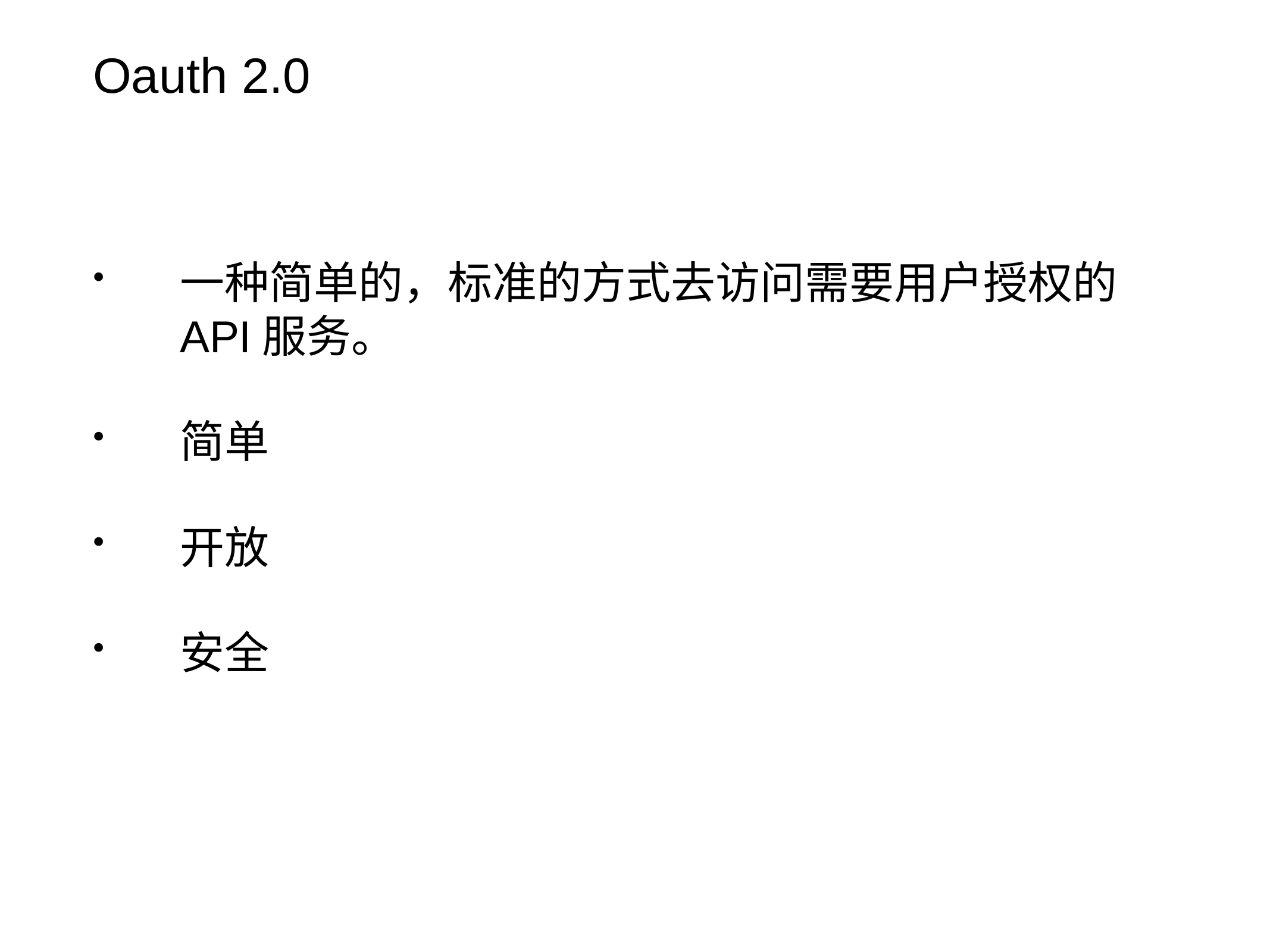

# Oauth 2.0
一种简单的，标准的方式去访问需要用户授权的API服务。
简单
开放
安全